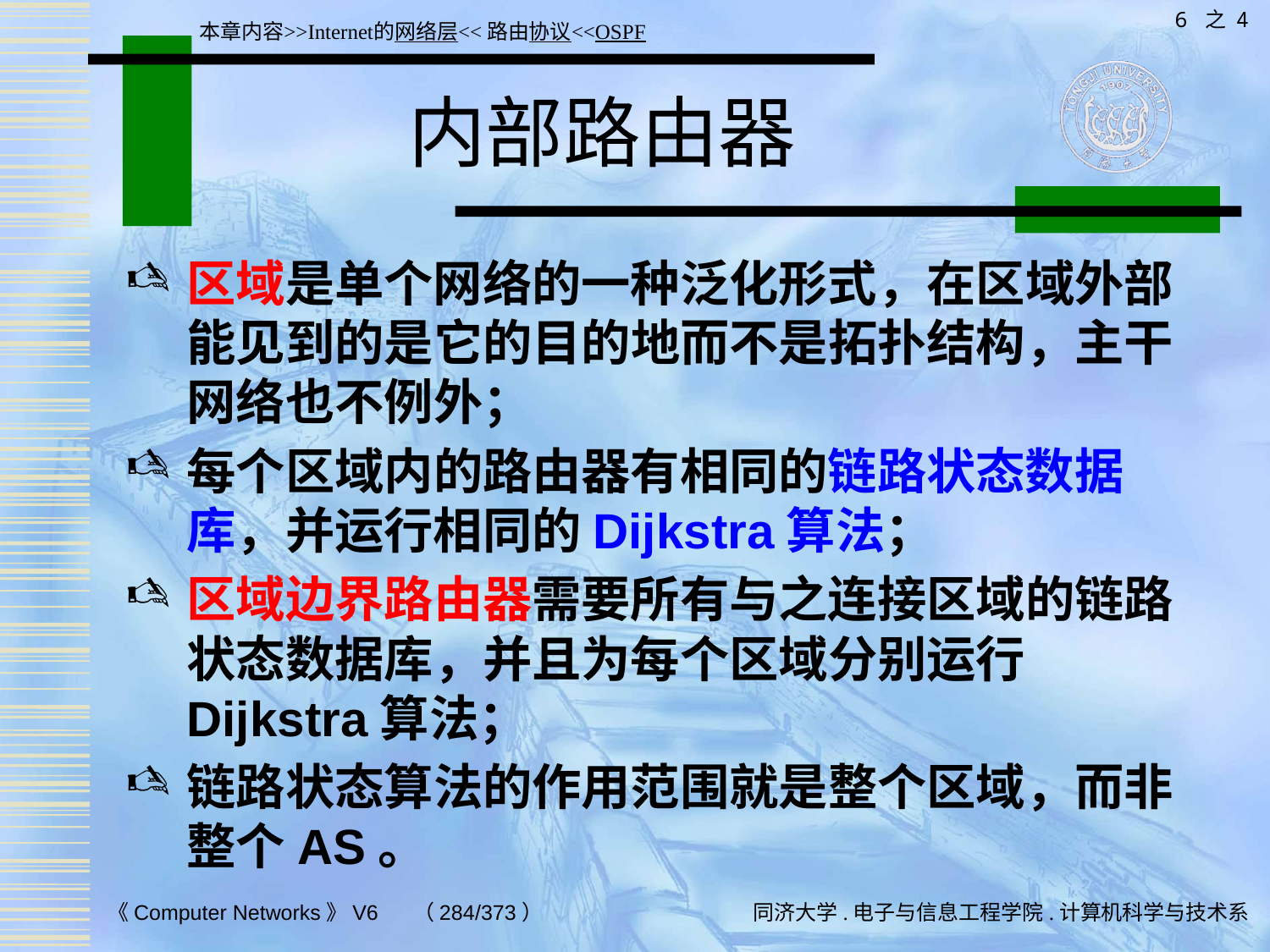

6 之 4
本章内容>>Internet的网络层<<路由协议<<OSPF
# 内部路由器
区域是单个网络的一种泛化形式，在区域外部能见到的是它的目的地而不是拓扑结构，主干网络也不例外；
每个区域内的路由器有相同的链路状态数据库，并运行相同的Dijkstra算法；
区域边界路由器需要所有与之连接区域的链路状态数据库，并且为每个区域分别运行Dijkstra算法；
链路状态算法的作用范围就是整个区域，而非整个AS。